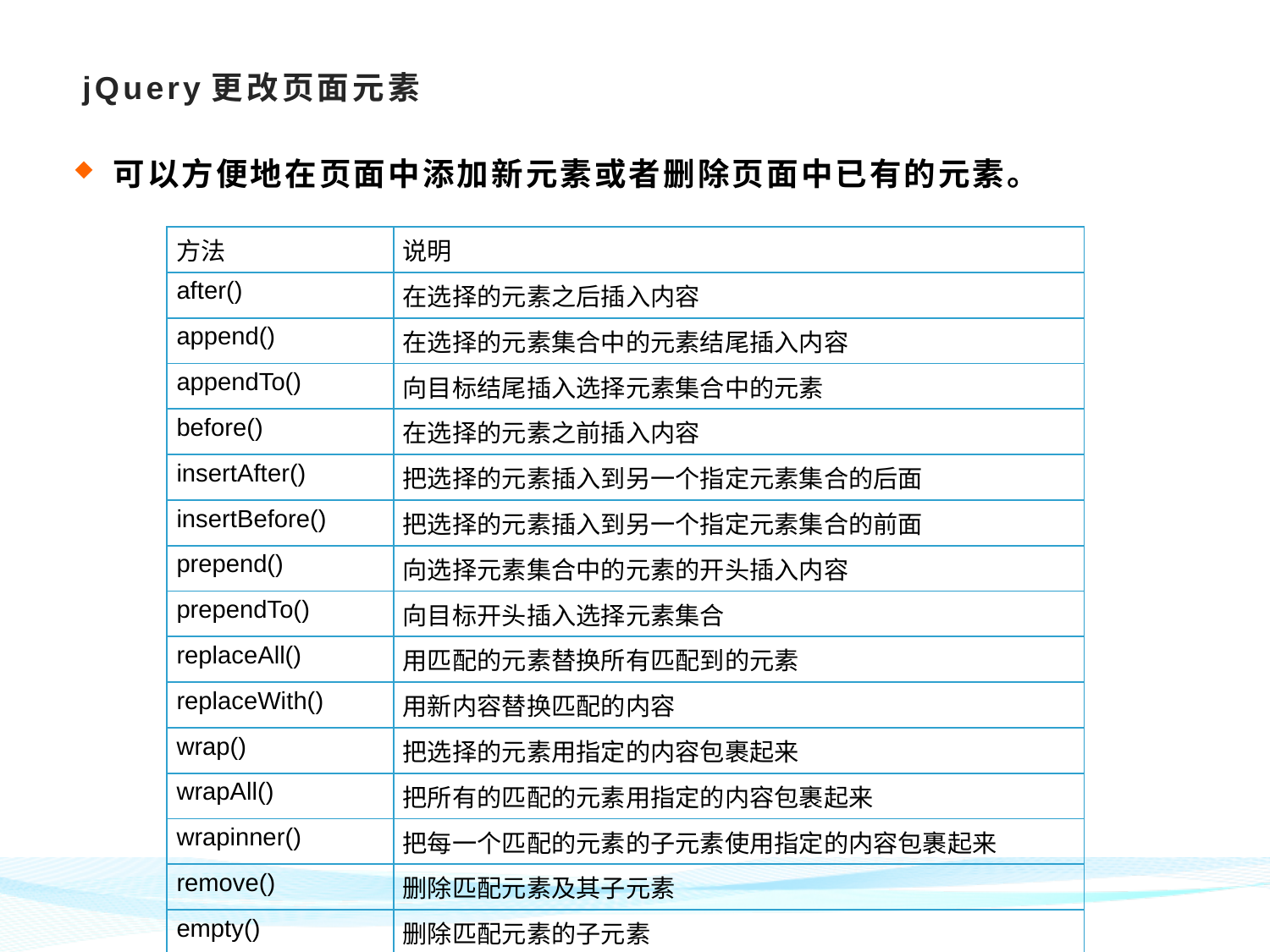

jQuery更改页面元素
可以方便地在页面中添加新元素或者删除页面中已有的元素。
| 方法 | 说明 |
| --- | --- |
| after() | 在选择的元素之后插入内容 |
| append() | 在选择的元素集合中的元素结尾插入内容 |
| appendTo() | 向目标结尾插入选择元素集合中的元素 |
| before() | 在选择的元素之前插入内容 |
| insertAfter() | 把选择的元素插入到另一个指定元素集合的后面 |
| insertBefore() | 把选择的元素插入到另一个指定元素集合的前面 |
| prepend() | 向选择元素集合中的元素的开头插入内容 |
| prependTo() | 向目标开头插入选择元素集合 |
| replaceAll() | 用匹配的元素替换所有匹配到的元素 |
| replaceWith() | 用新内容替换匹配的内容 |
| wrap() | 把选择的元素用指定的内容包裹起来 |
| wrapAll() | 把所有的匹配的元素用指定的内容包裹起来 |
| wrapinner() | 把每一个匹配的元素的子元素使用指定的内容包裹起来 |
| remove() | 删除匹配元素及其子元素 |
| empty() | 删除匹配元素的子元素 |
244